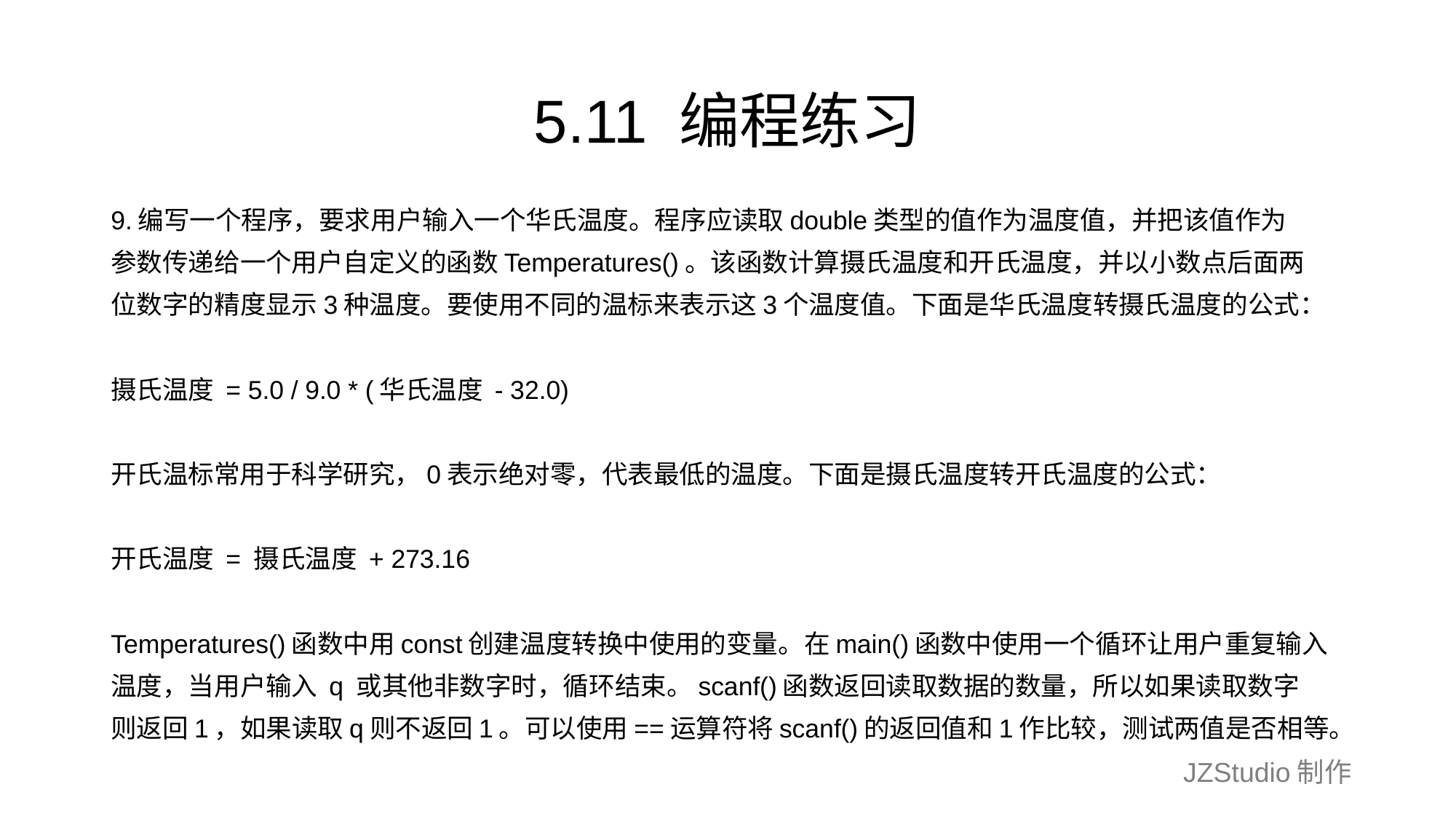

# 5.11 编程练习
9.编写一个程序，要求用户输入一个华氏温度。程序应读取double类型的值作为温度值，并把该值作为
参数传递给一个用户自定义的函数Temperatures()。该函数计算摄氏温度和开氏温度，并以小数点后面两
位数字的精度显示3种温度。要使用不同的温标来表示这3个温度值。下面是华氏温度转摄氏温度的公式：

摄氏温度 = 5.0 / 9.0 * (华氏温度 - 32.0)

开氏温标常用于科学研究，0表示绝对零，代表最低的温度。下面是摄氏温度转开氏温度的公式：

开氏温度 = 摄氏温度 + 273.16

Temperatures()函数中用const创建温度转换中使用的变量。在main()函数中使用一个循环让用户重复输入
温度，当用户输入 q 或其他非数字时，循环结束。scanf()函数返回读取数据的数量，所以如果读取数字
则返回1，如果读取q则不返回1。可以使用==运算符将scanf()的返回值和1作比较，测试两值是否相等。